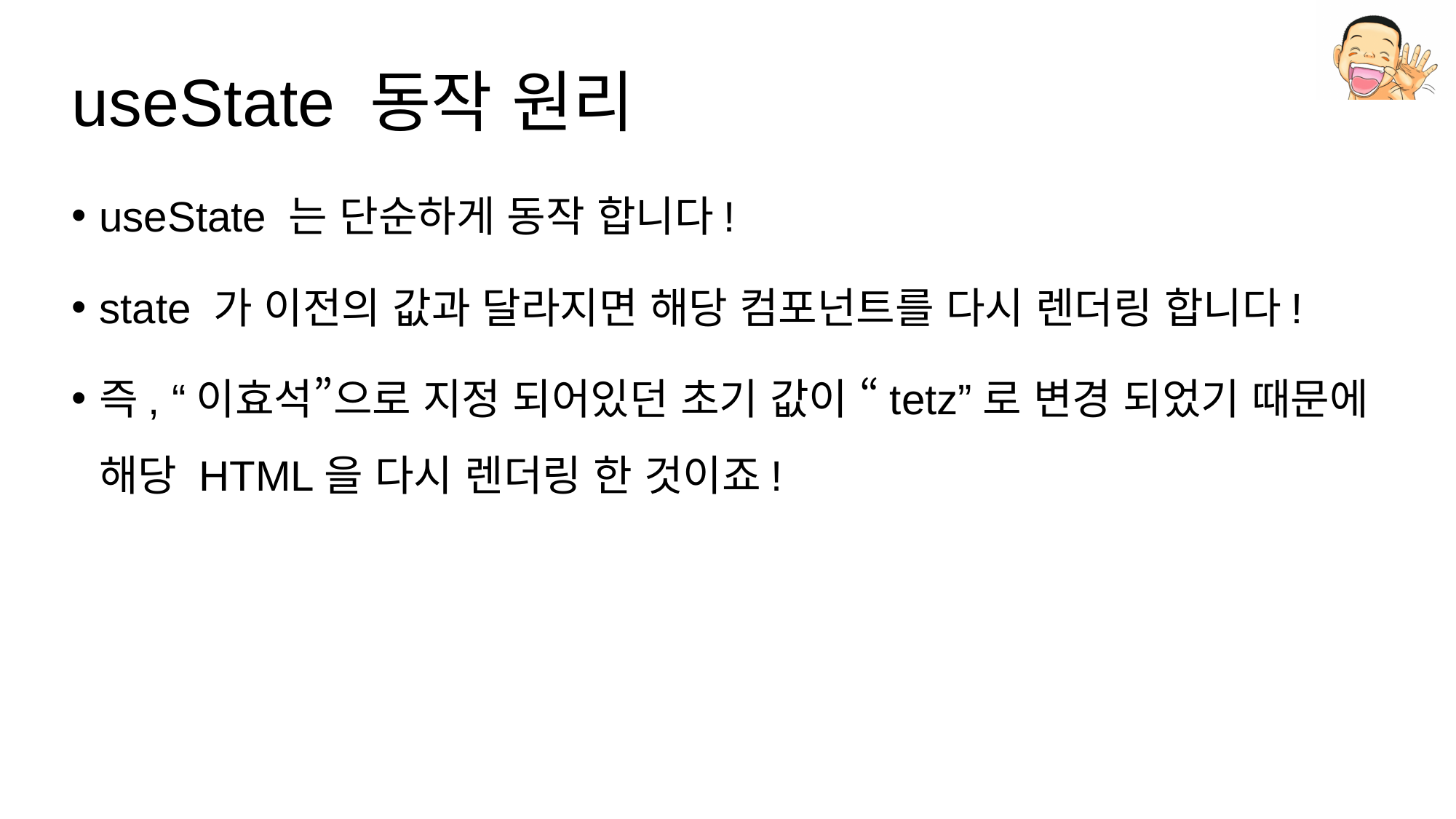

# useState 동작 원리
useState 는 단순하게 동작 합니다!
state 가 이전의 값과 달라지면 해당 컴포넌트를 다시 렌더링 합니다!
즉, “이효석”으로 지정 되어있던 초기 값이 “tetz”로 변경 되었기 때문에 해당 HTML을 다시 렌더링 한 것이죠!